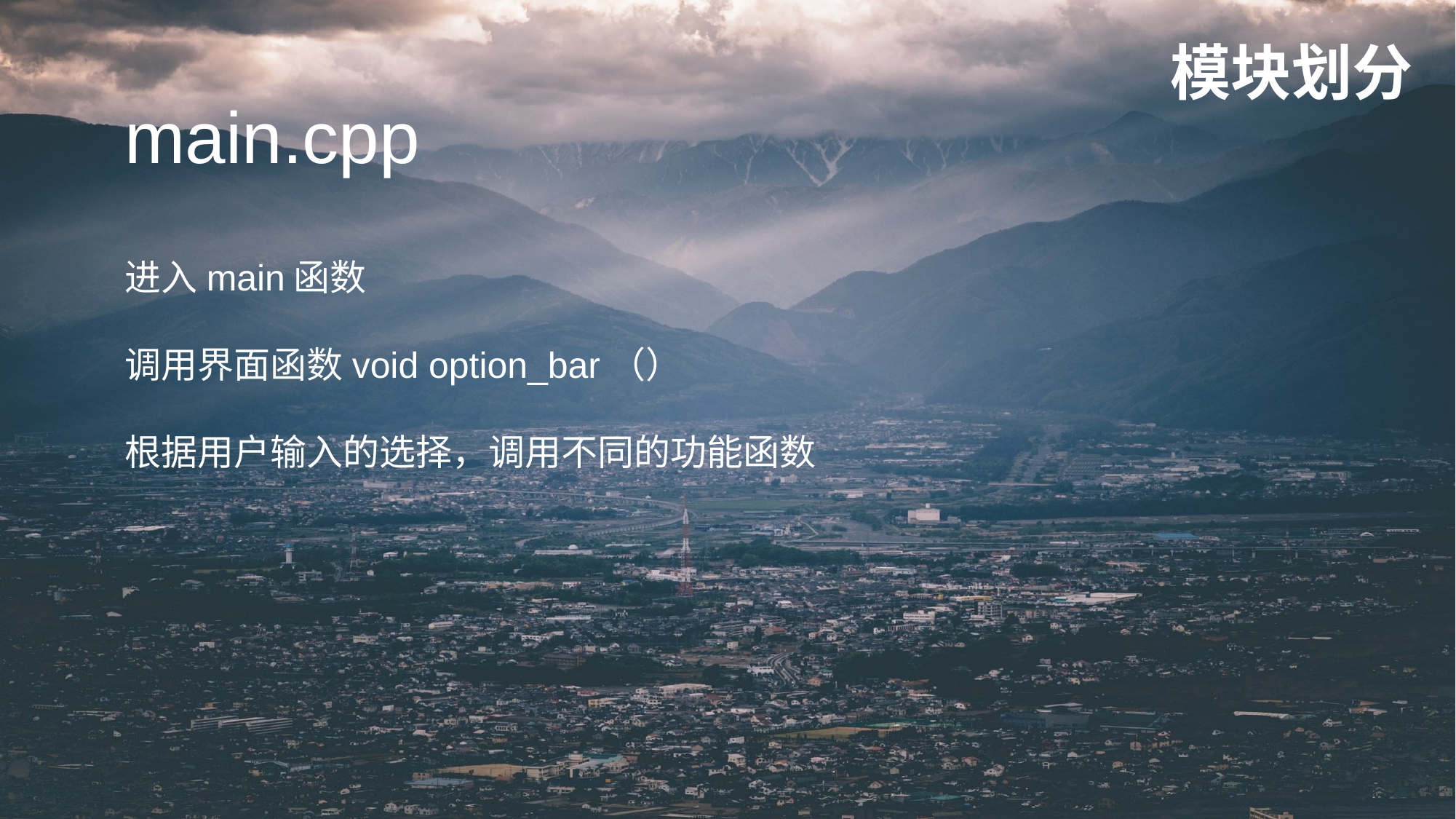

模块划分
main.cpp

进入main函数

调用界面函数void option_bar（）

根据用户输入的选择，调用不同的功能函数